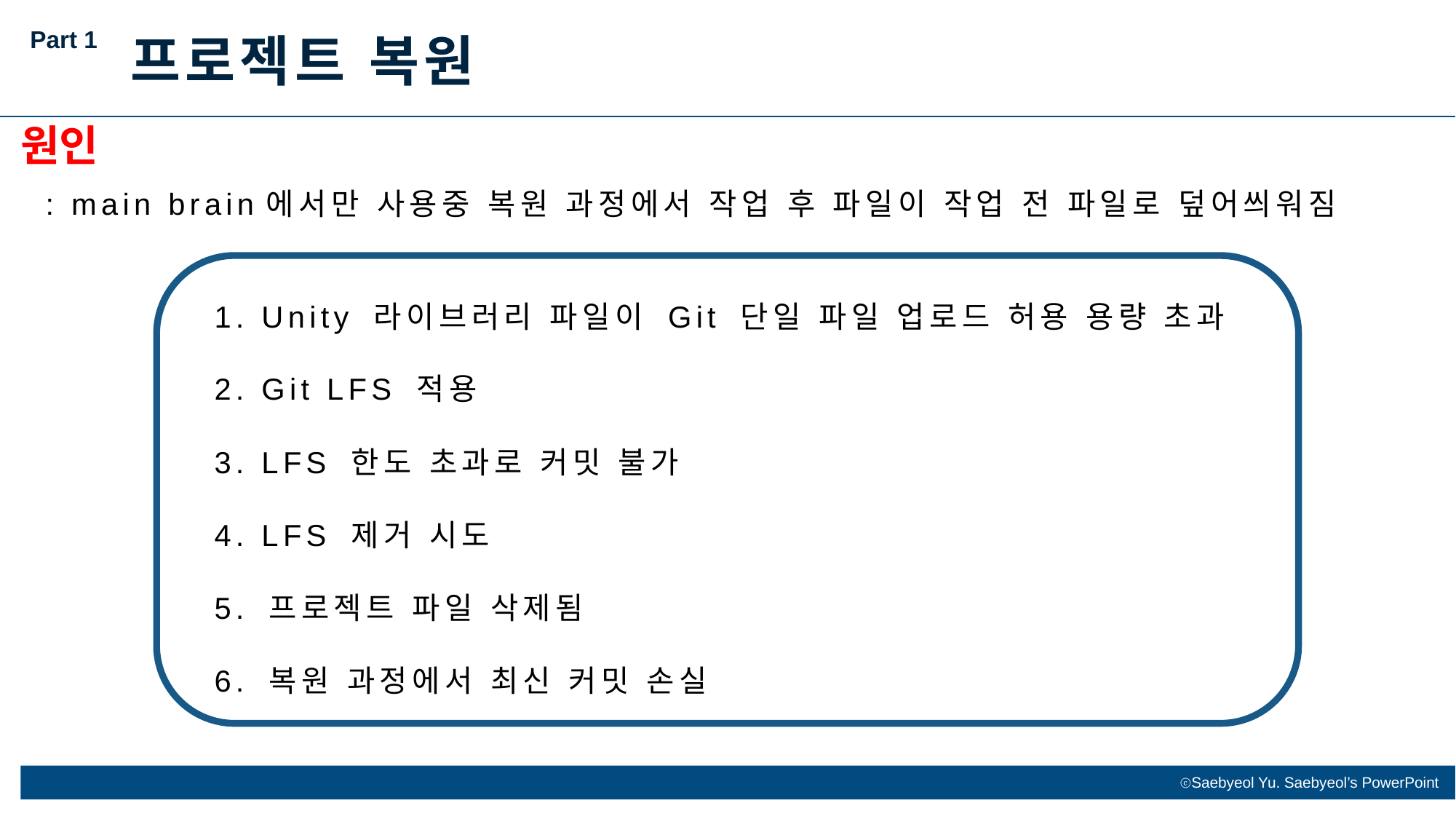

Part 1
프로젝트 복원
원인
: main brain에서만 사용중 복원 과정에서 작업 후 파일이 작업 전 파일로 덮어씌워짐
1. Unity 라이브러리 파일이 Git 단일 파일 업로드 허용 용량 초과
2. Git LFS 적용
3. LFS 한도 초과로 커밋 불가
4. LFS 제거 시도
5. 프로젝트 파일 삭제됨
6. 복원 과정에서 최신 커밋 손실